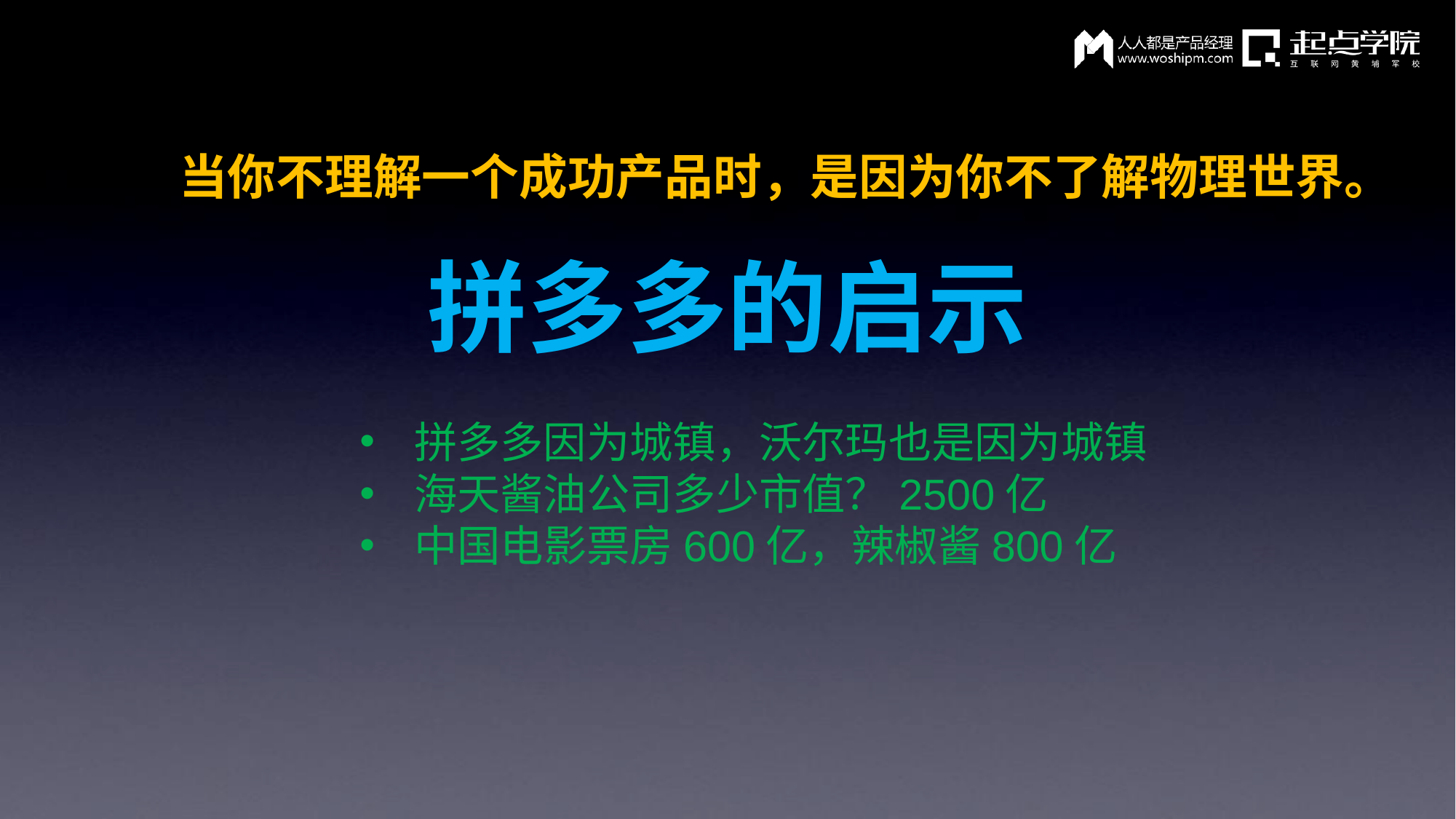

当你不理解一个成功产品时，是因为你不了解物理世界。
拼多多的启示
拼多多因为城镇，沃尔玛也是因为城镇
海天酱油公司多少市值？2500亿
中国电影票房600亿，辣椒酱800亿